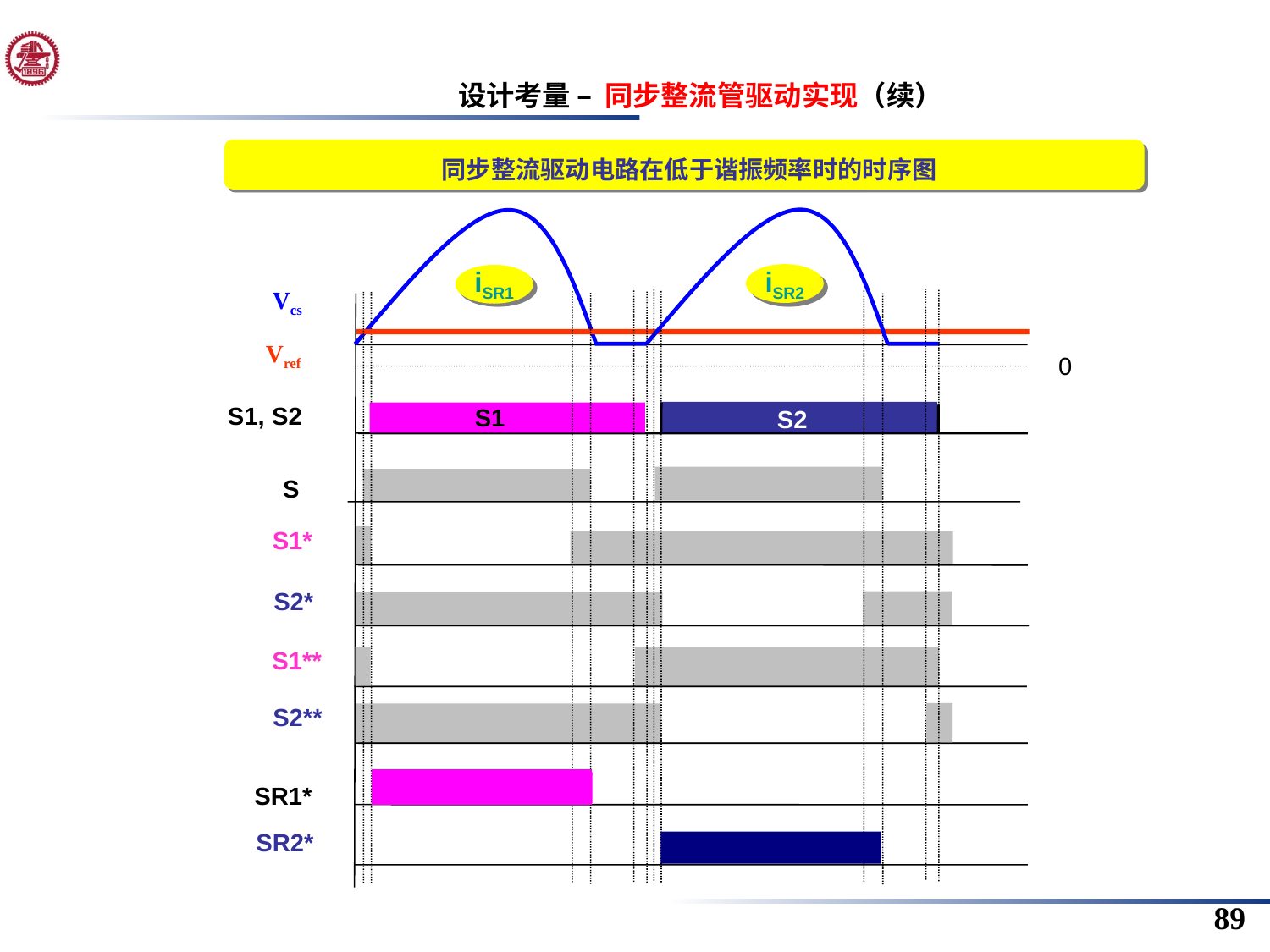

设计考量 –  同步整流管驱动实现（续）

 同步整流驱动电路在低于谐振频率时的时序图

iSR2

iSR1

Vcs

Vref

0

S1, S2
S1
S2

S

S1*
S2*
S1**
S2**

SR1*

SR2*